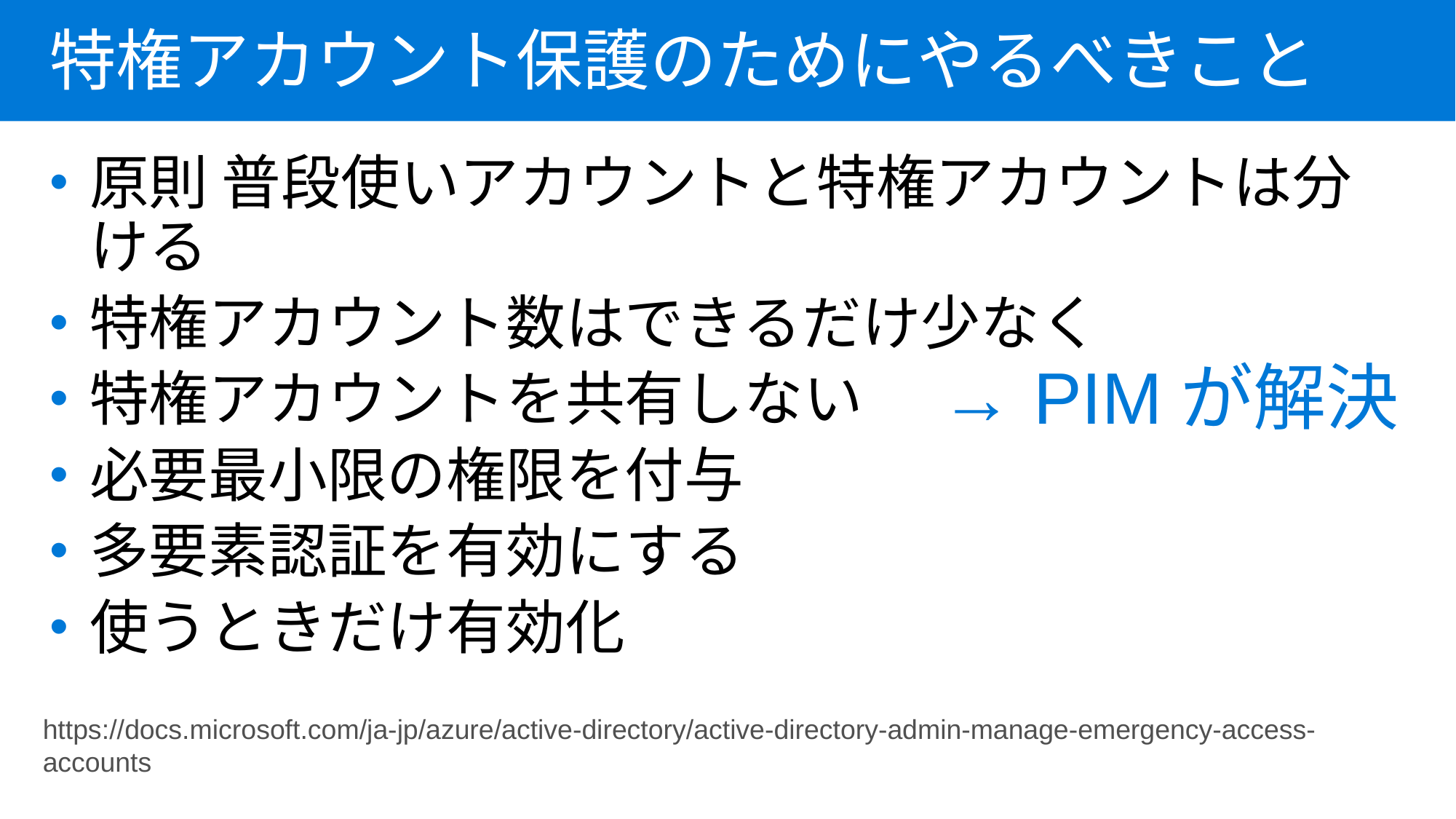

特権アカウント保護のためにやるべきこと
原則 普段使いアカウントと特権アカウントは分ける
特権アカウント数はできるだけ少なく
特権アカウントを共有しない
必要最小限の権限を付与
多要素認証を有効にする
使うときだけ有効化
→ PIMが解決
https://docs.microsoft.com/ja-jp/azure/active-directory/active-directory-admin-manage-emergency-access-accounts